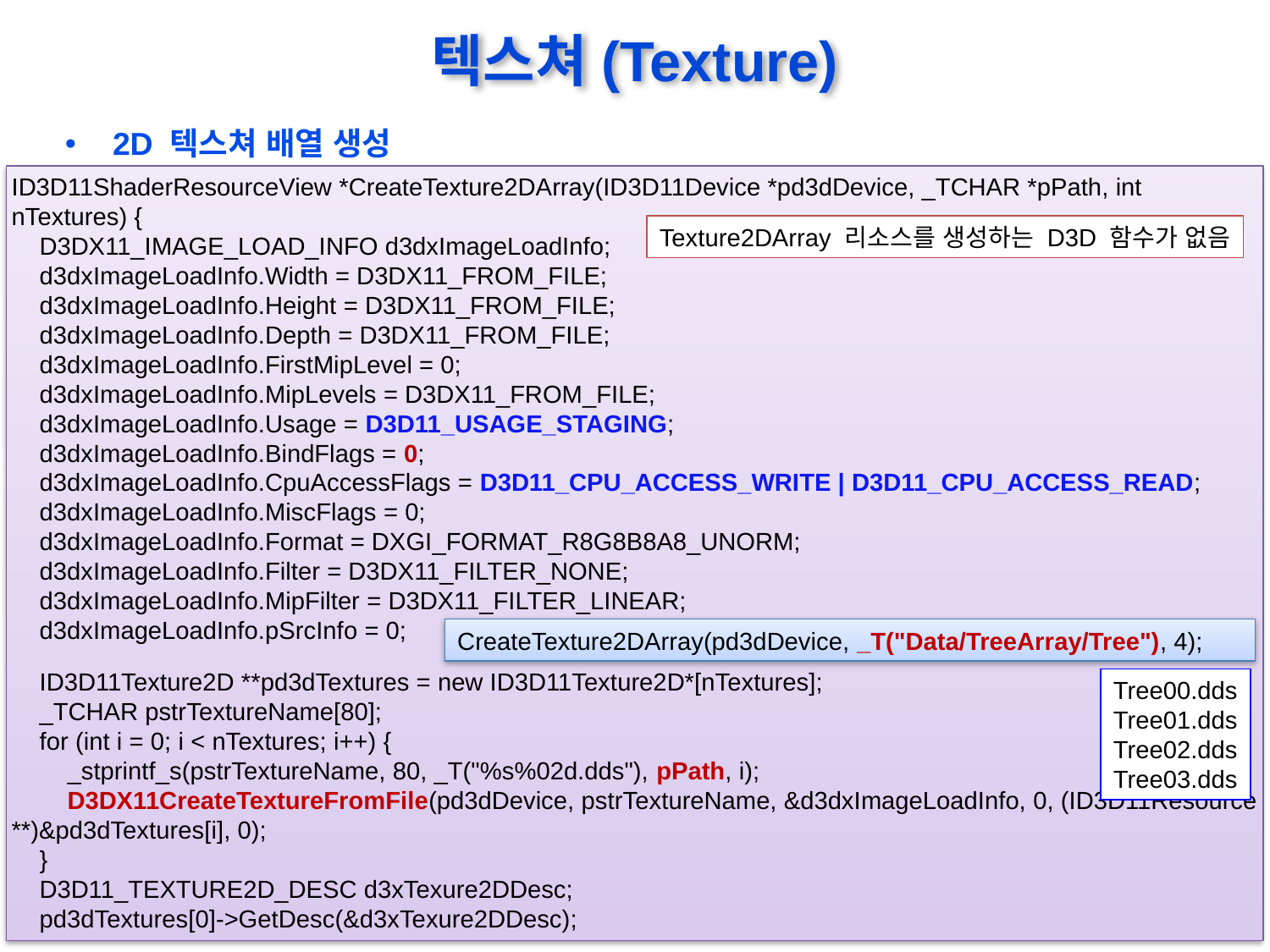

# 텍스쳐(Texture)
2D 텍스쳐 배열 생성

ID3D11ShaderResourceView *CreateTexture2DArray(ID3D11Device *pd3dDevice, _TCHAR *pPath, int nTextures) {
    D3DX11_IMAGE_LOAD_INFO d3dxImageLoadInfo;
    d3dxImageLoadInfo.Width = D3DX11_FROM_FILE;
    d3dxImageLoadInfo.Height = D3DX11_FROM_FILE;
    d3dxImageLoadInfo.Depth = D3DX11_FROM_FILE;
    d3dxImageLoadInfo.FirstMipLevel = 0;
    d3dxImageLoadInfo.MipLevels = D3DX11_FROM_FILE;
    d3dxImageLoadInfo.Usage = D3D11_USAGE_STAGING;
    d3dxImageLoadInfo.BindFlags = 0;
    d3dxImageLoadInfo.CpuAccessFlags = D3D11_CPU_ACCESS_WRITE | D3D11_CPU_ACCESS_READ;
    d3dxImageLoadInfo.MiscFlags = 0;
    d3dxImageLoadInfo.Format = DXGI_FORMAT_R8G8B8A8_UNORM;
    d3dxImageLoadInfo.Filter = D3DX11_FILTER_NONE;
    d3dxImageLoadInfo.MipFilter = D3DX11_FILTER_LINEAR;
    d3dxImageLoadInfo.pSrcInfo = 0;

    ID3D11Texture2D **pd3dTextures = new ID3D11Texture2D*[nTextures];
    _TCHAR pstrTextureName[80];
    for (int i = 0; i < nTextures; i++) {
        _stprintf_s(pstrTextureName, 80, _T("%s%02d.dds"), pPath, i);
        D3DX11CreateTextureFromFile(pd3dDevice, pstrTextureName, &d3dxImageLoadInfo, 0, (ID3D11Resource **)&pd3dTextures[i], 0);
    }
    D3D11_TEXTURE2D_DESC d3xTexure2DDesc;
    pd3dTextures[0]->GetDesc(&d3xTexure2DDesc);

Texture2DArray 리소스를 생성하는 D3D 함수가 없음
CreateTexture2DArray(pd3dDevice, _T("Data/TreeArray/Tree"), 4);
Tree00.dds
Tree01.dds
Tree02.dds
Tree03.dds